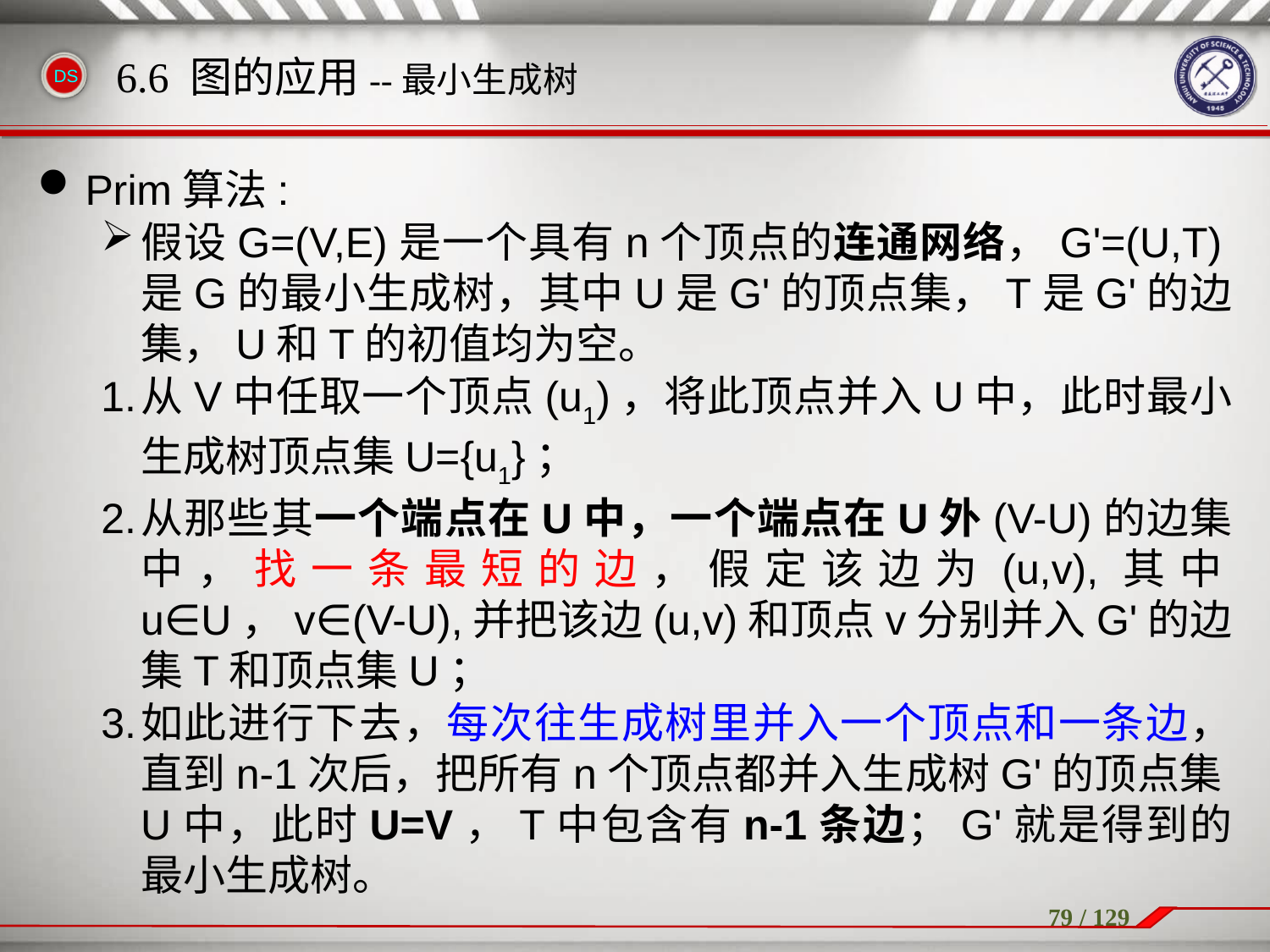

Prim算法:
假设G=(V,E)是一个具有n个顶点的连通网络，G'=(U,T)是G的最小生成树，其中U是G'的顶点集，T是G'的边集，U和T的初值均为空。
从V中任取一个顶点(u1)，将此顶点并入U中，此时最小生成树顶点集U={u1}；
从那些其一个端点在U中，一个端点在U外(V-U)的边集中，找一条最短的边，假定该边为(u,v),其中u∈U，v∈(V-U),并把该边(u,v)和顶点v分别并入G'的边集T和顶点集U；
如此进行下去，每次往生成树里并入一个顶点和一条边，直到n-1次后，把所有n个顶点都并入生成树G'的顶点集U中，此时U=V，T中包含有n-1条边；G'就是得到的最小生成树。

6.6 图的应用--最小生成树